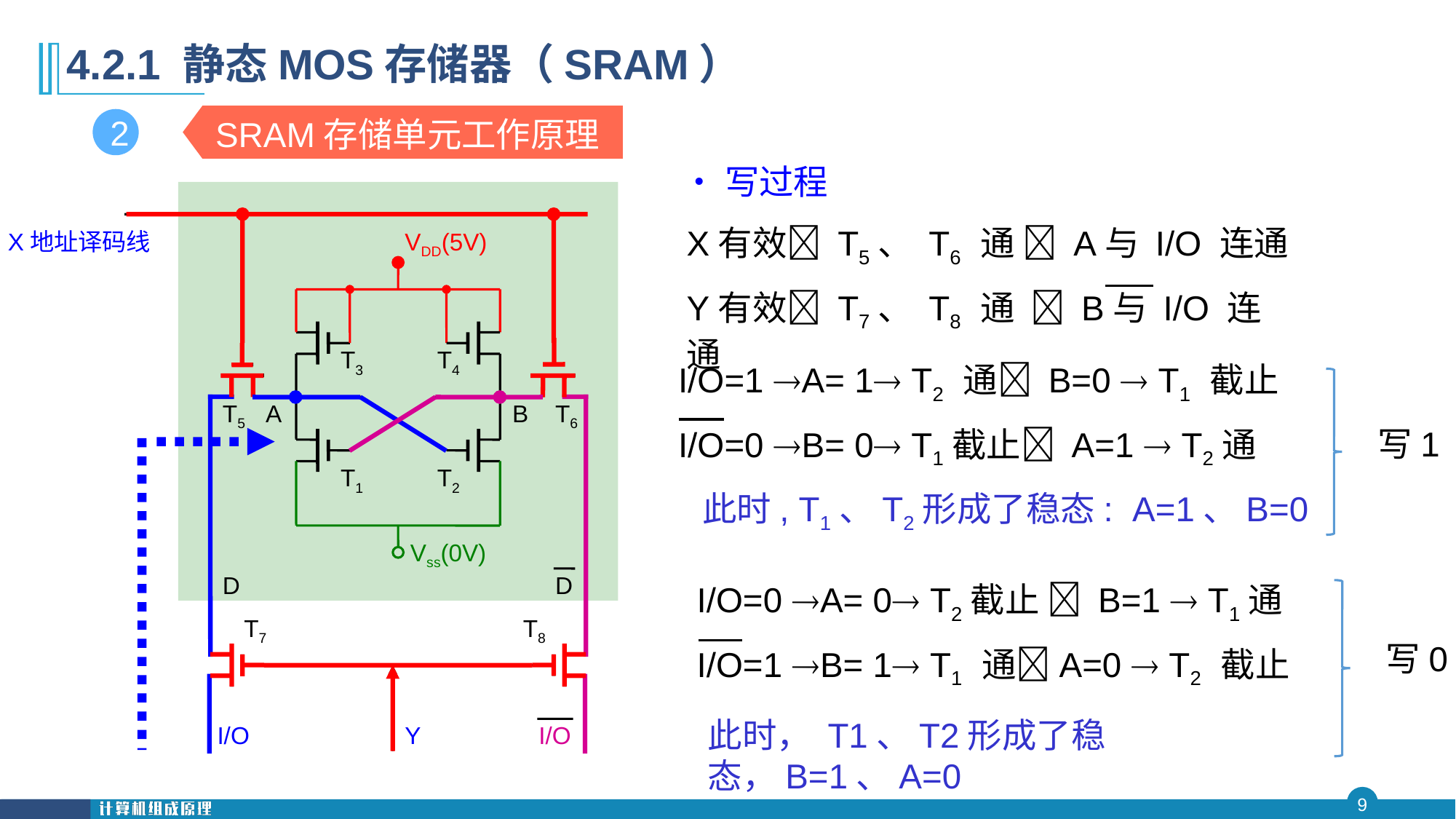

第四 章
# 4.2.1 静态MOS存储器（SRAM）

SRAM存储单元工作原理
2
•写过程

X有效→ T5、 T6  通 → A与 I/O 连通
Y有效→ T7、 T8  通  → B与 I/O 连通
X地址译码线
VDD(5V)

T3
T4
I/O=1 →A= 1→ T2  通→ B=0 → T1  截止
I/O=0 →B= 0→ T1截止→ A=1 → T2通
  此时, T1、T2形成了稳态:  A=1、B=0

写1

T5

A

B
T6

T1
T2

Vss(0V)
D
D

I/O=0 →A= 0→ T2截止 → B=1 → T1通
I/O=1 →B= 1→ T1  通→A=0 → T2  截止
此时， T1、T2形成了稳态，B=1、A=0

写0
T7
T8

I/O
Y
I/O